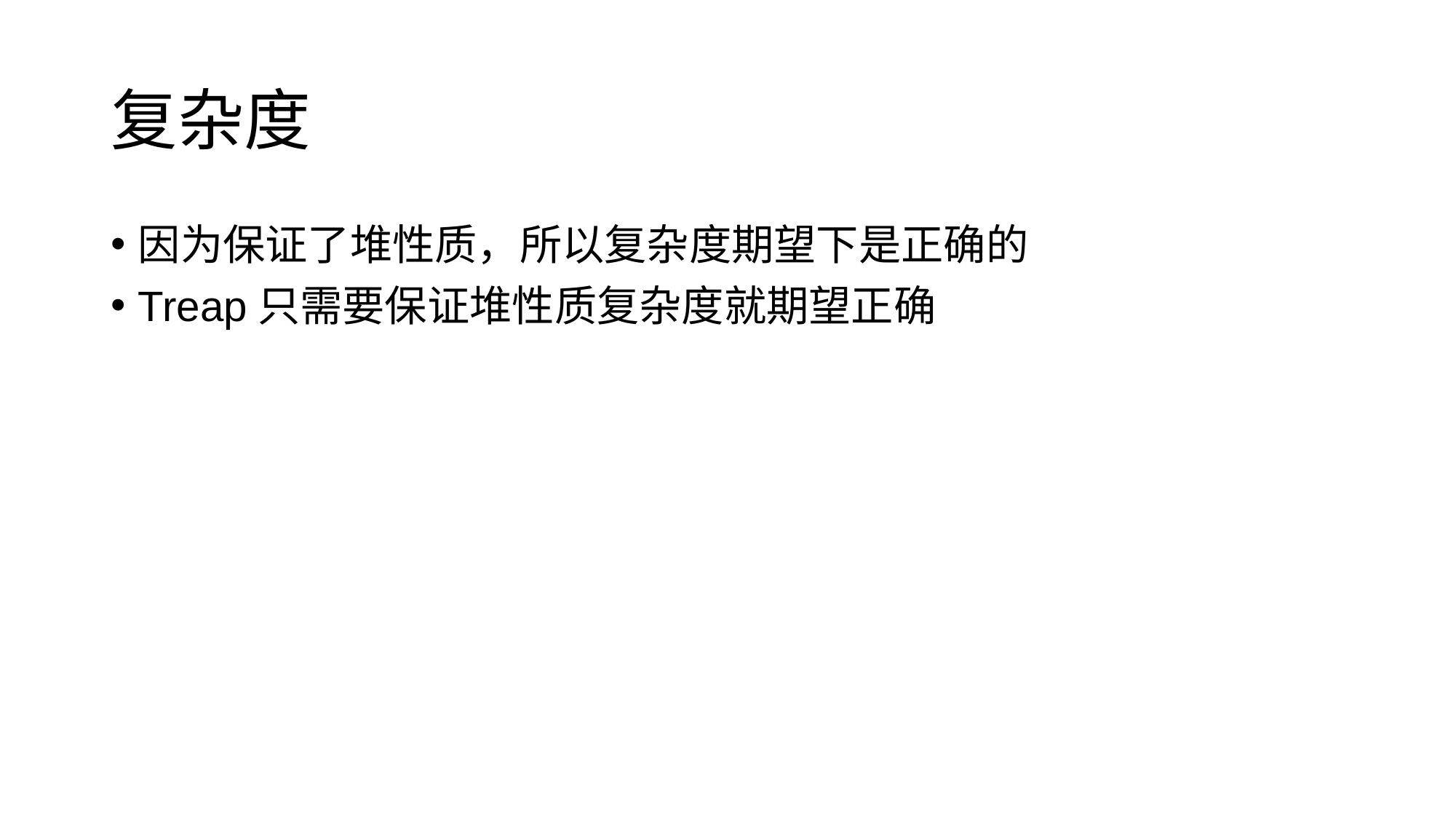

# 复杂度
因为保证了堆性质，所以复杂度期望下是正确的
Treap只需要保证堆性质复杂度就期望正确